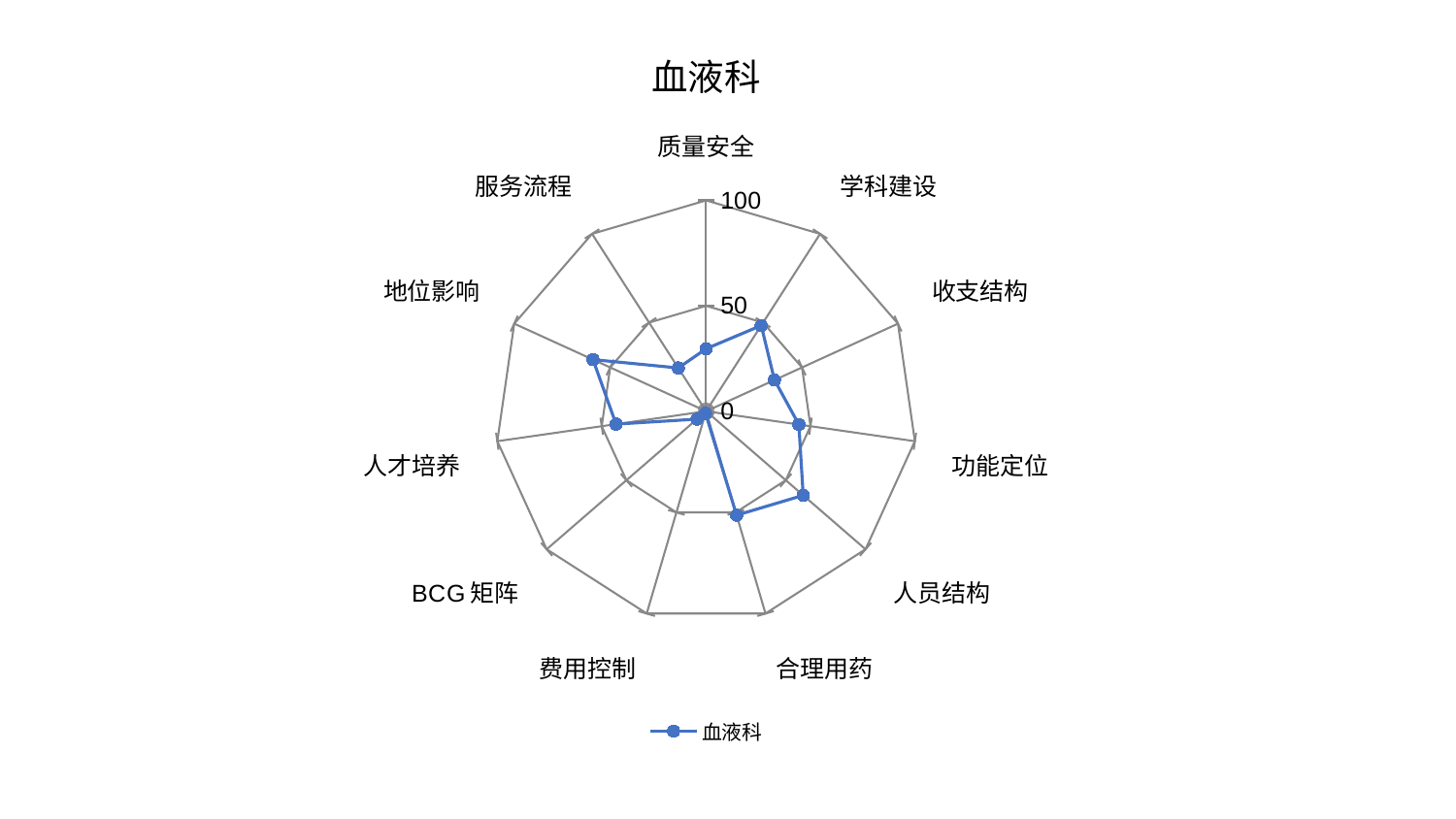

### Chart: 血液科

| Category | 血液科 |
|---|---|
| 质量安全 | 29.639747669505205 |
| 学科建设 | 48.35529795894301 |
| 收支结构 | 35.63979674128324 |
| 功能定位 | 44.429106036730005 |
| 人员结构 | 60.932941004704865 |
| 合理用药 | 51.39475690252793 |
| 费用控制 | 1.0007643679475873 |
| BCG矩阵 | 5.757333808240236 |
| 人才培养 | 43.15147000428893 |
| 地位影响 | 58.965701444009014 |
| 服务流程 | 24.401993194249624 |
152